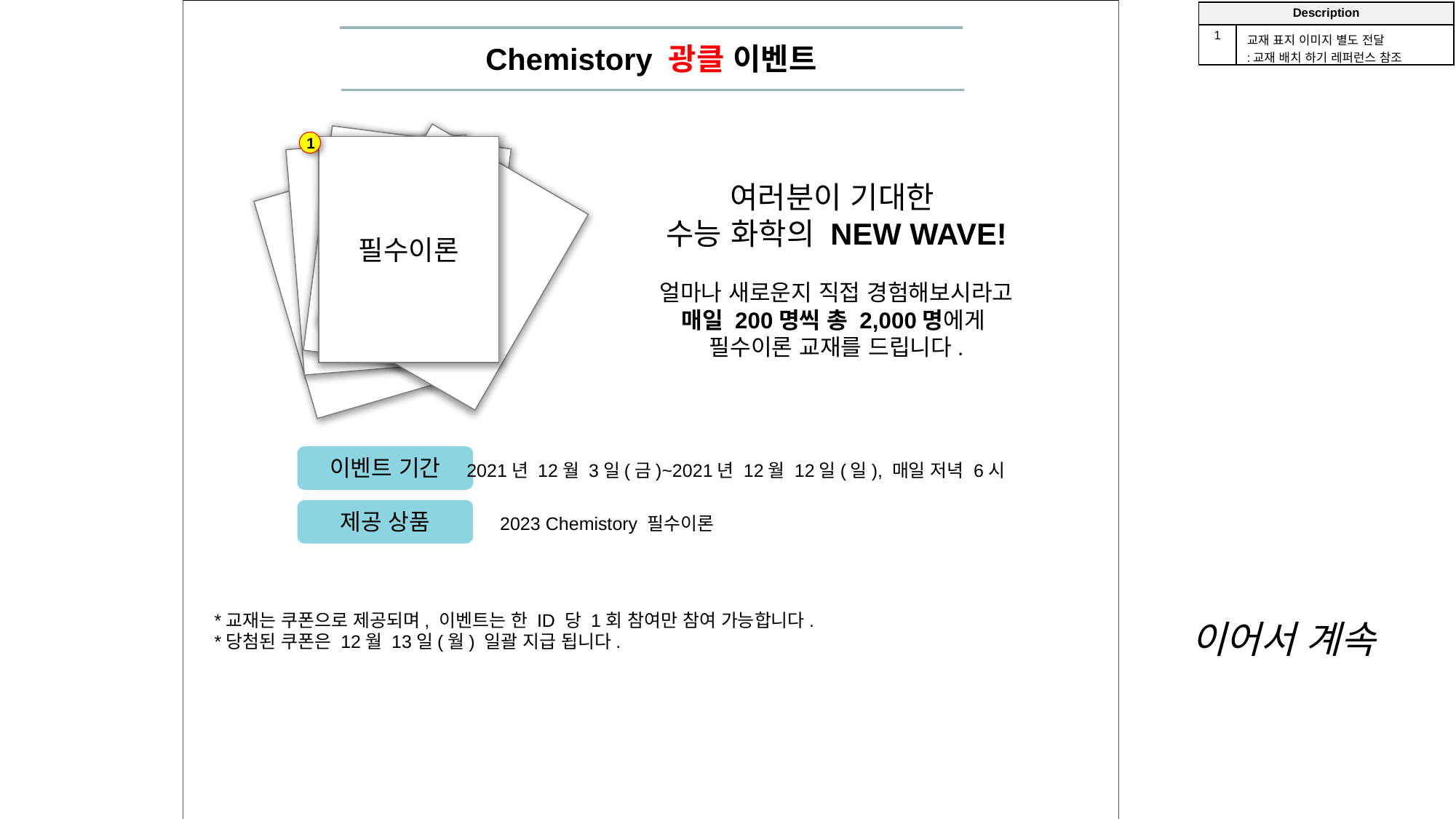

| Description |  |
| --- | --- |
| 1 | 교재 표지 이미지 별도 전달 :교재 배치 하기 레퍼런스 참조 |
Chemistory 광클 이벤트
1
필수이론
필수이론
필수이론
필수이론
필수이론
여러분이 기대한
수능 화학의 NEW WAVE!

얼마나 새로운지 직접 경험해보시라고
매일 200명씩 총 2,000명에게
필수이론 교재를 드립니다.

이벤트 기간
2021년 12월 3일(금)~2021년 12월 12일(일), 매일 저녁 6시

제공 상품
2023 Chemistory 필수이론
*교재는 쿠폰으로 제공되며, 이벤트는 한 ID 당 1회 참여만 참여 가능합니다.
*당첨된 쿠폰은 12월 13일(월) 일괄 지급 됩니다.
이어서 계속